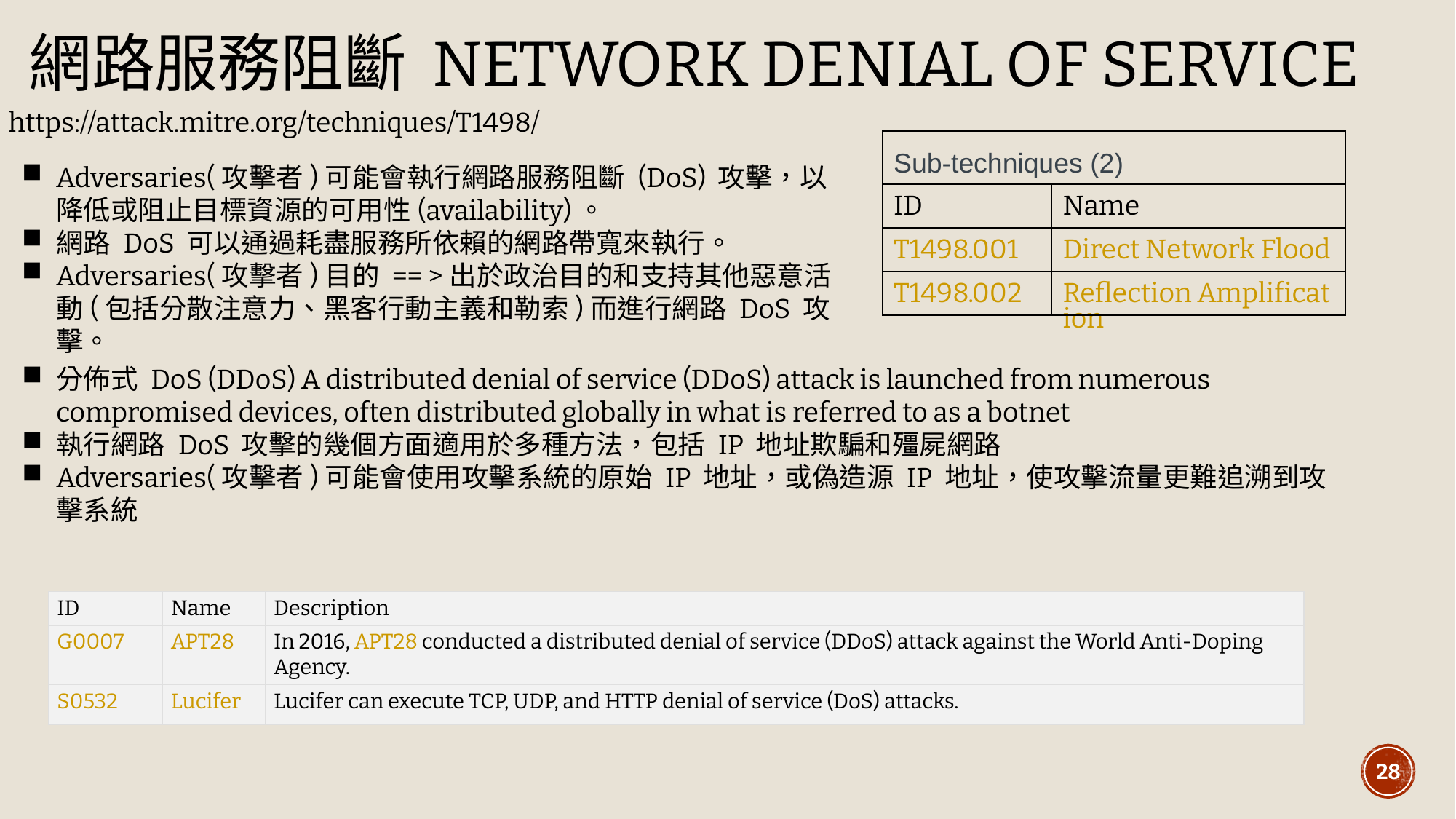

# 網路服務阻斷 Network Denial of Service
https://attack.mitre.org/techniques/T1498/
| Sub-techniques (2) |  |
| --- | --- |
| ID | Name |
| T1498.001 | Direct Network Flood |
| T1498.002 | Reflection Amplification |
Adversaries(攻擊者)可能會執行網路服務阻斷 (DoS) 攻擊，以降低或阻止目標資源的可用性(availability)。
網路 DoS 可以通過耗盡服務所依賴的網路帶寬來執行。
Adversaries(攻擊者)目的 == >出於政治目的和支持其他惡意活動(包括分散注意力、黑客行動主義和勒索)而進行網路 DoS 攻擊。
分佈式 DoS (DDoS) A distributed denial of service (DDoS) attack is launched from numerous compromised devices, often distributed globally in what is referred to as a botnet
執行網路 DoS 攻擊的幾個方面適用於多種方法，包括 IP 地址欺騙和殭屍網路
Adversaries(攻擊者)可能會使用攻擊系統的原始 IP 地址，或偽造源 IP 地址，使攻擊流量更難追溯到攻擊系統
| ID | Name | Description |
| --- | --- | --- |
| G0007 | APT28 | In 2016, APT28 conducted a distributed denial of service (DDoS) attack against the World Anti-Doping Agency. |
| S0532 | Lucifer | Lucifer can execute TCP, UDP, and HTTP denial of service (DoS) attacks. |
28